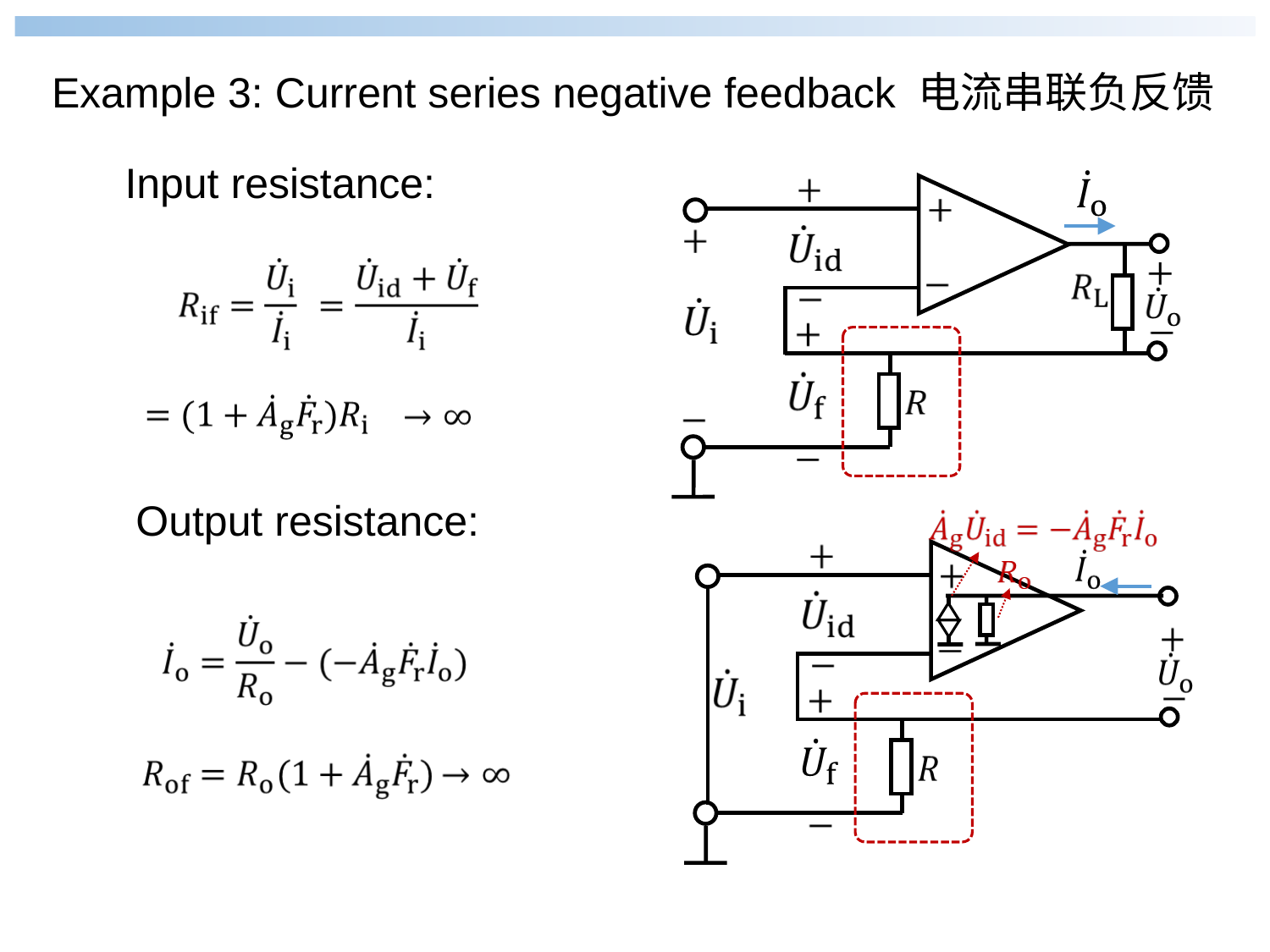

Example 3: Current series negative feedback 电流串联负反馈
Input resistance:

Output resistance: